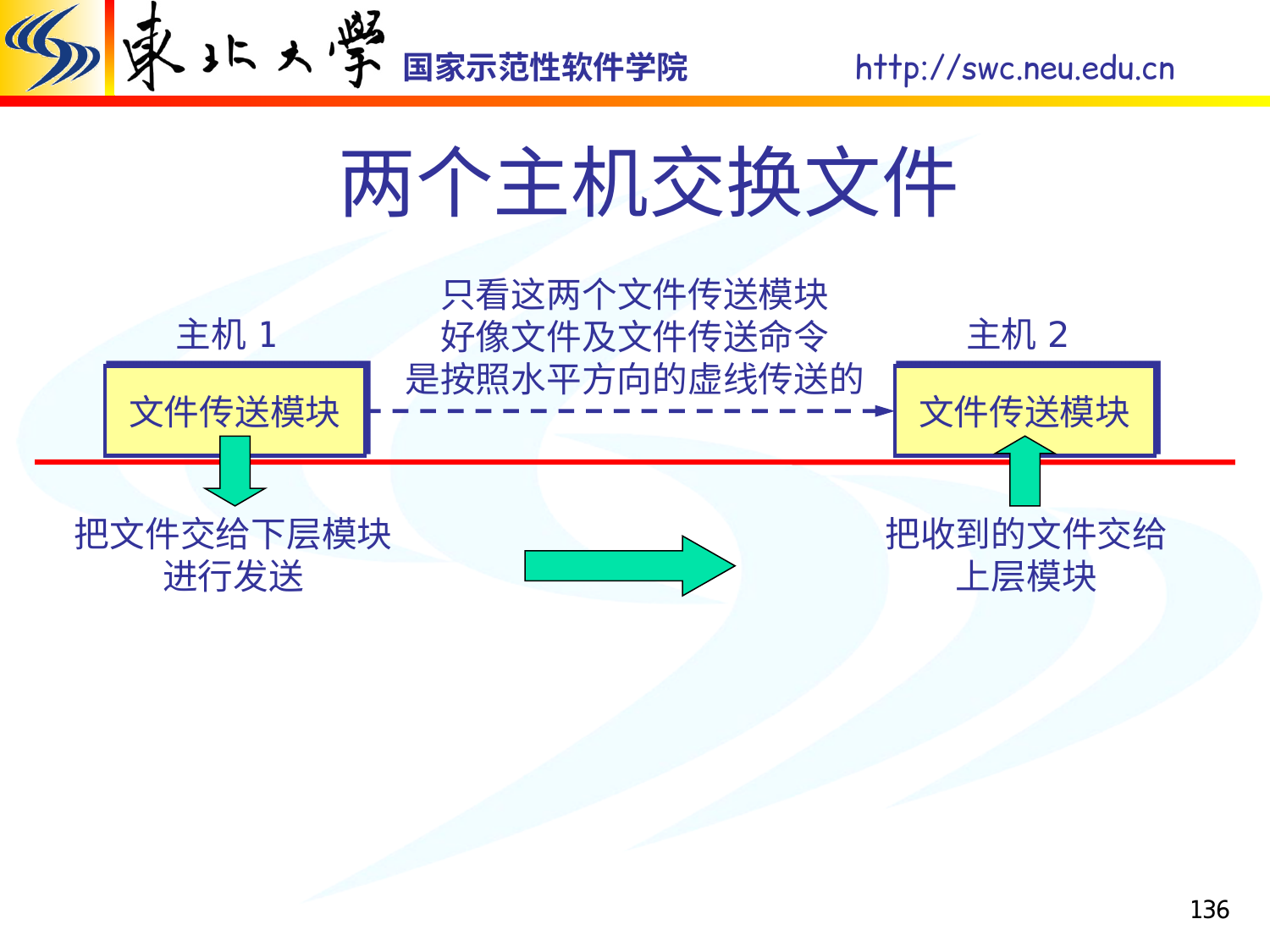

# 两个主机交换文件
只看这两个文件传送模块
好像文件及文件传送命令
是按照水平方向的虚线传送的
主机 1
主机 2

文件传送模块
文件传送模块

把文件交给下层模块
进行发送
把收到的文件交给
上层模块

136